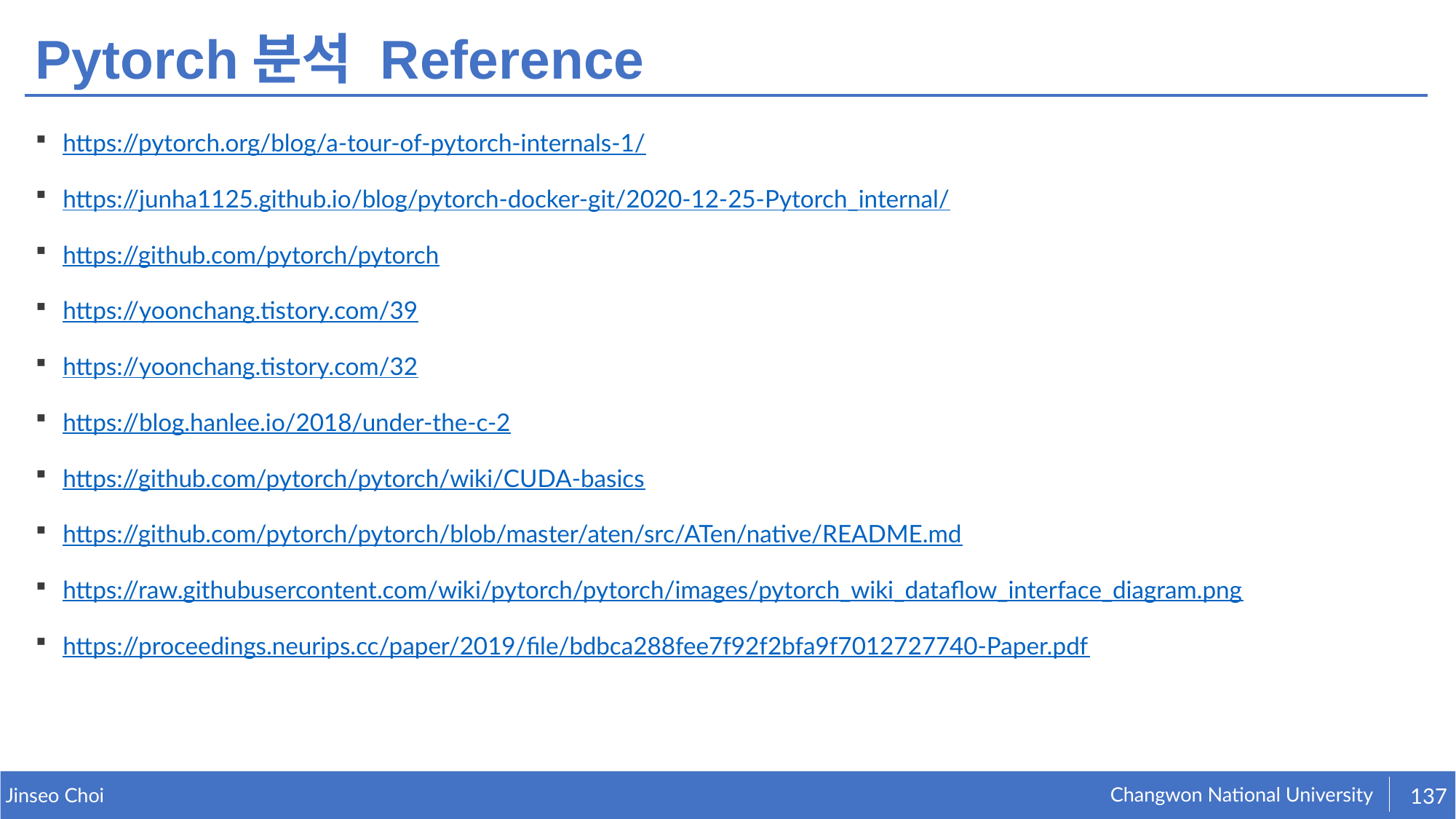

# Pytorch분석 Reference
https://pytorch.org/blog/a-tour-of-pytorch-internals-1/
https://junha1125.github.io/blog/pytorch-docker-git/2020-12-25-Pytorch_internal/
https://github.com/pytorch/pytorch
https://yoonchang.tistory.com/39
https://yoonchang.tistory.com/32
https://blog.hanlee.io/2018/under-the-c-2
https://github.com/pytorch/pytorch/wiki/CUDA-basics
https://github.com/pytorch/pytorch/blob/master/aten/src/ATen/native/README.md
https://raw.githubusercontent.com/wiki/pytorch/pytorch/images/pytorch_wiki_dataflow_interface_diagram.png
https://proceedings.neurips.cc/paper/2019/file/bdbca288fee7f92f2bfa9f7012727740-Paper.pdf

137